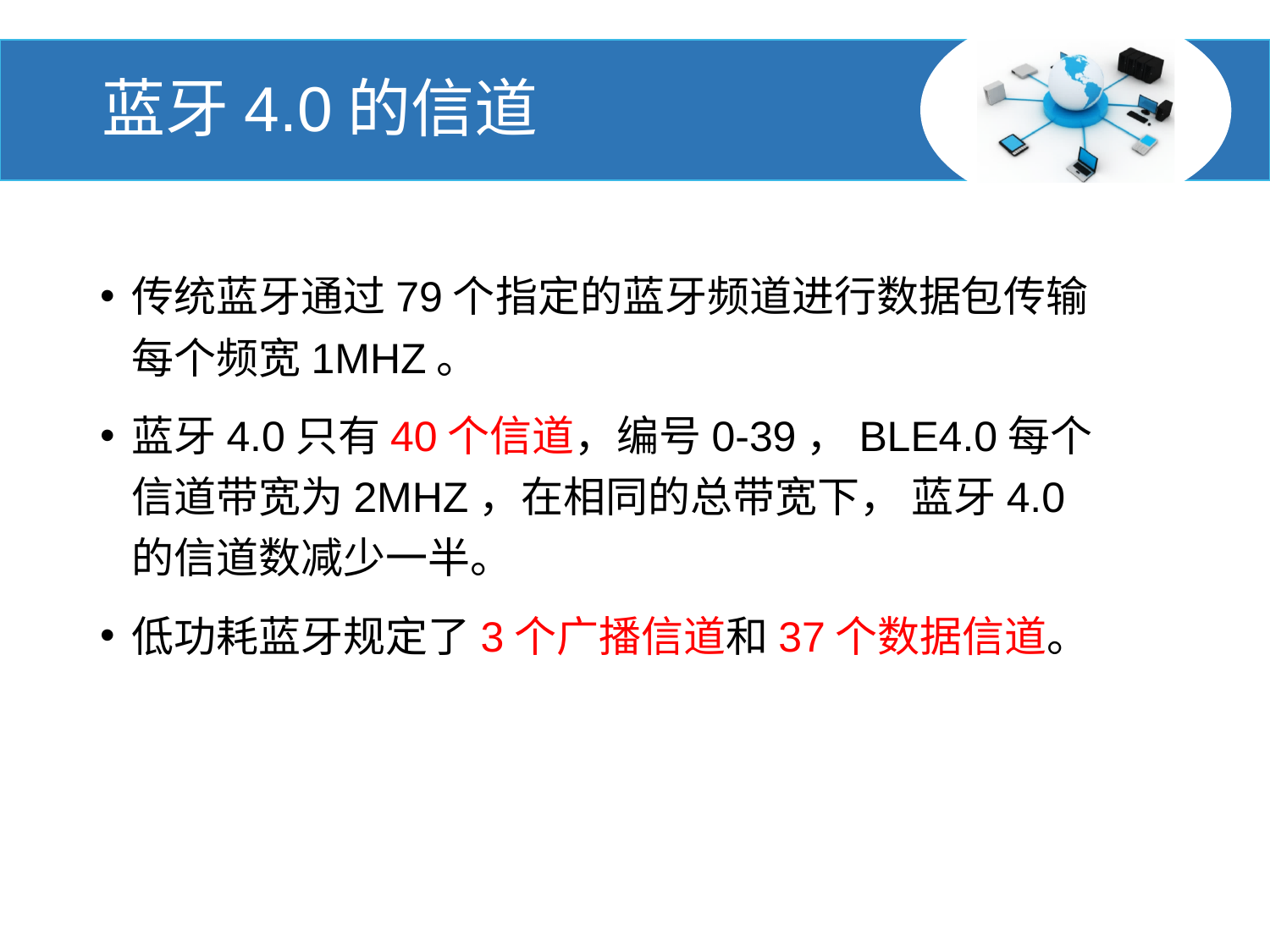

# 蓝牙4.0的信道
传统蓝牙通过79个指定的蓝牙频道进行数据包传输每个频宽1MHZ。
蓝牙4.0只有40个信道，编号0-39，BLE4.0每个信道带宽为2MHZ，在相同的总带宽下， 蓝牙4.0的信道数减少一半。
低功耗蓝牙规定了3个广播信道和37个数据信道。